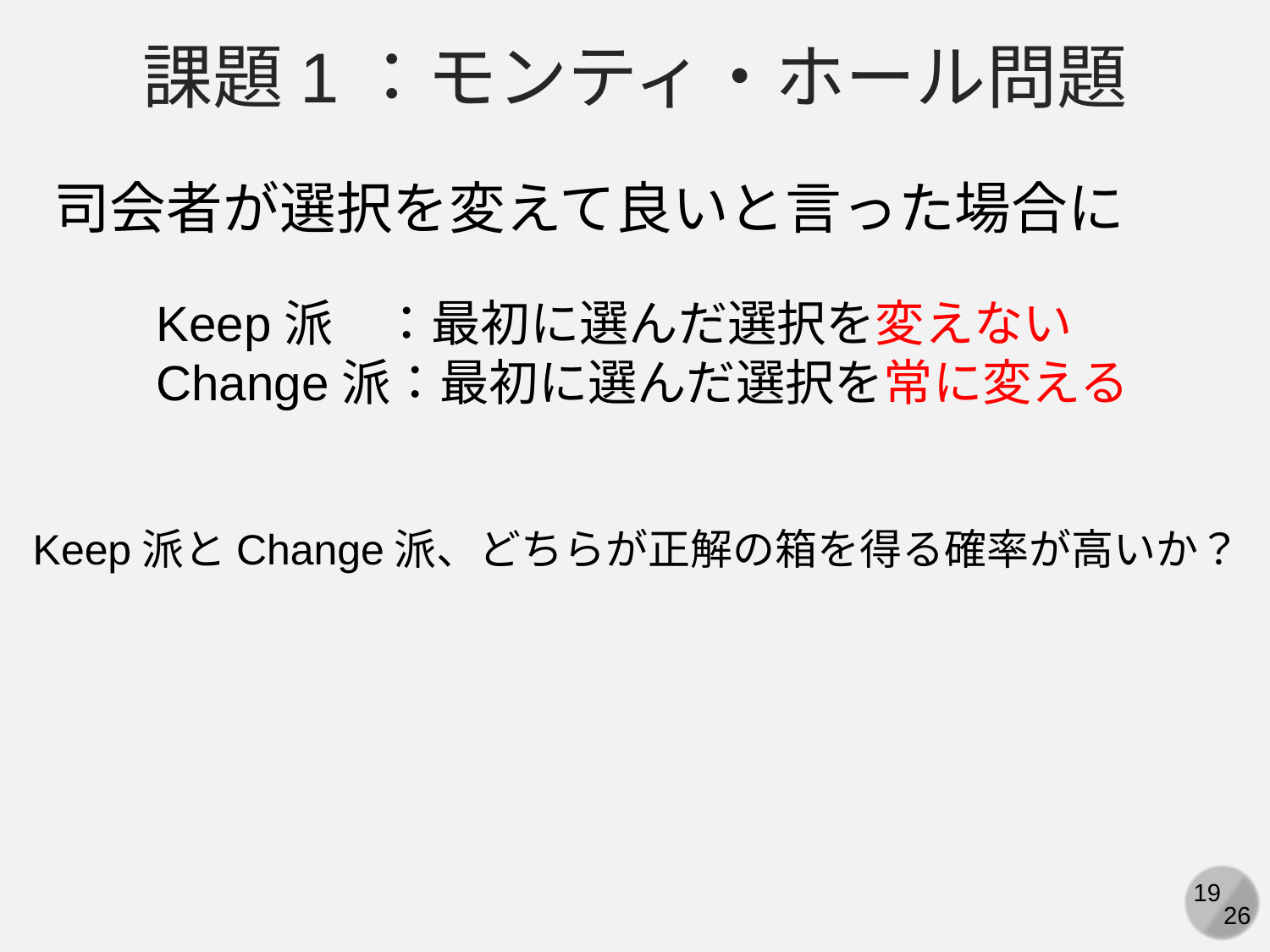

課題1：モンティ・ホール問題
司会者が選択を変えて良いと言った場合に
Keep派　：最初に選んだ選択を変えない
Change派：最初に選んだ選択を常に変える
Keep派とChange派、どちらが正解の箱を得る確率が高いか？